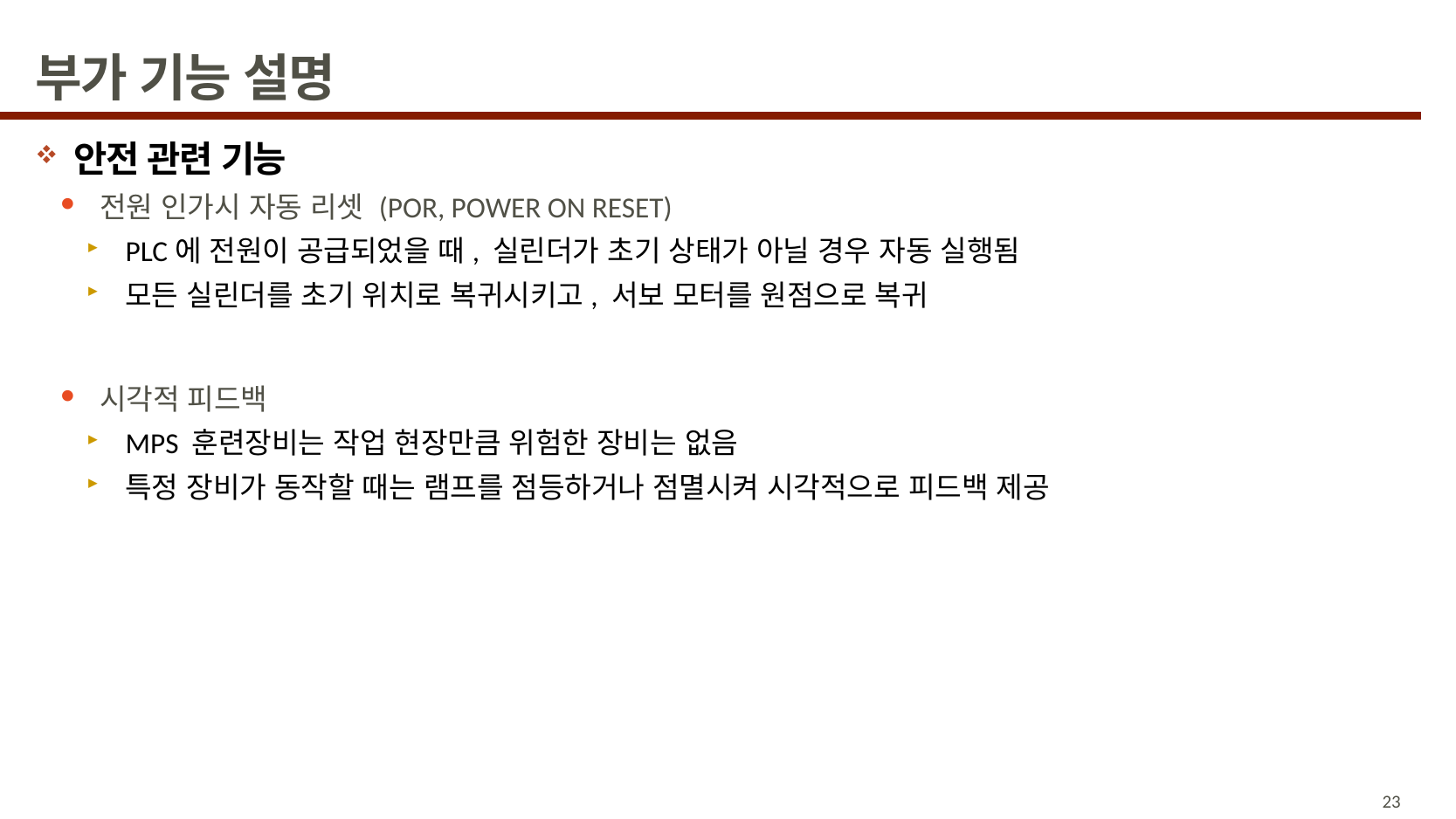

# 부가 기능 설명
안전 관련 기능
전원 인가시 자동 리셋 (POR, POWER ON RESET)
PLC에 전원이 공급되었을 때, 실린더가 초기 상태가 아닐 경우 자동 실행됨
모든 실린더를 초기 위치로 복귀시키고, 서보 모터를 원점으로 복귀

시각적 피드백
MPS 훈련장비는 작업 현장만큼 위험한 장비는 없음
특정 장비가 동작할 때는 램프를 점등하거나 점멸시켜 시각적으로 피드백 제공

23